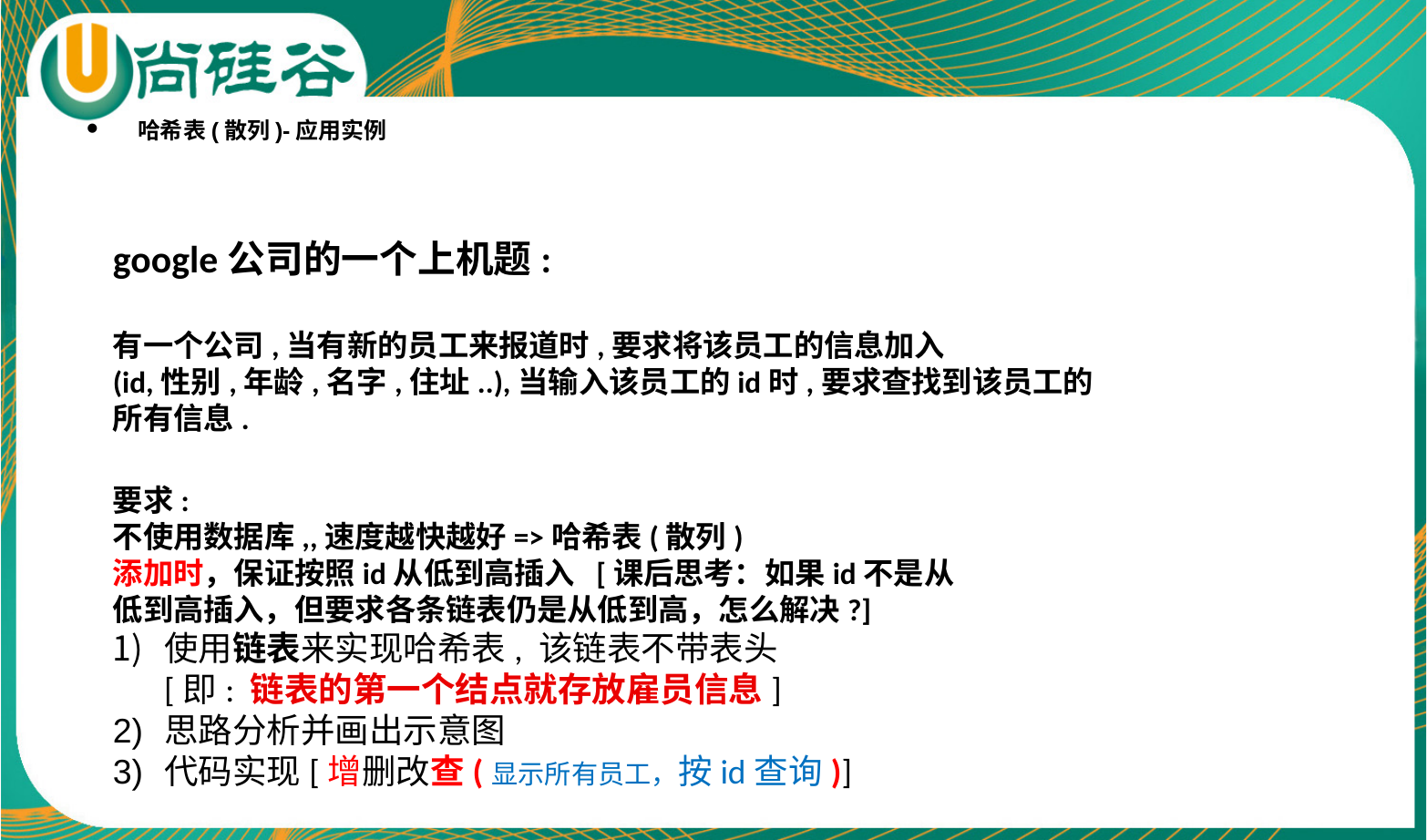

哈希表(散列)-应用实例

google公司的一个上机题:

有一个公司,当有新的员工来报道时,要求将该员工的信息加入
(id,性别,年龄,名字,住址..),当输入该员工的id时,要求查找到该员工的
所有信息.

要求:
不使用数据库,,速度越快越好=>哈希表(散列)
添加时，保证按照id从低到高插入  [课后思考：如果id不是从
低到高插入，但要求各条链表仍是从低到高，怎么解决?]
使用链表来实现哈希表, 该链表不带表头
[即: 链表的第一个结点就存放雇员信息]
思路分析并画出示意图
代码实现[增删改查(显示所有员工，按id查询)]